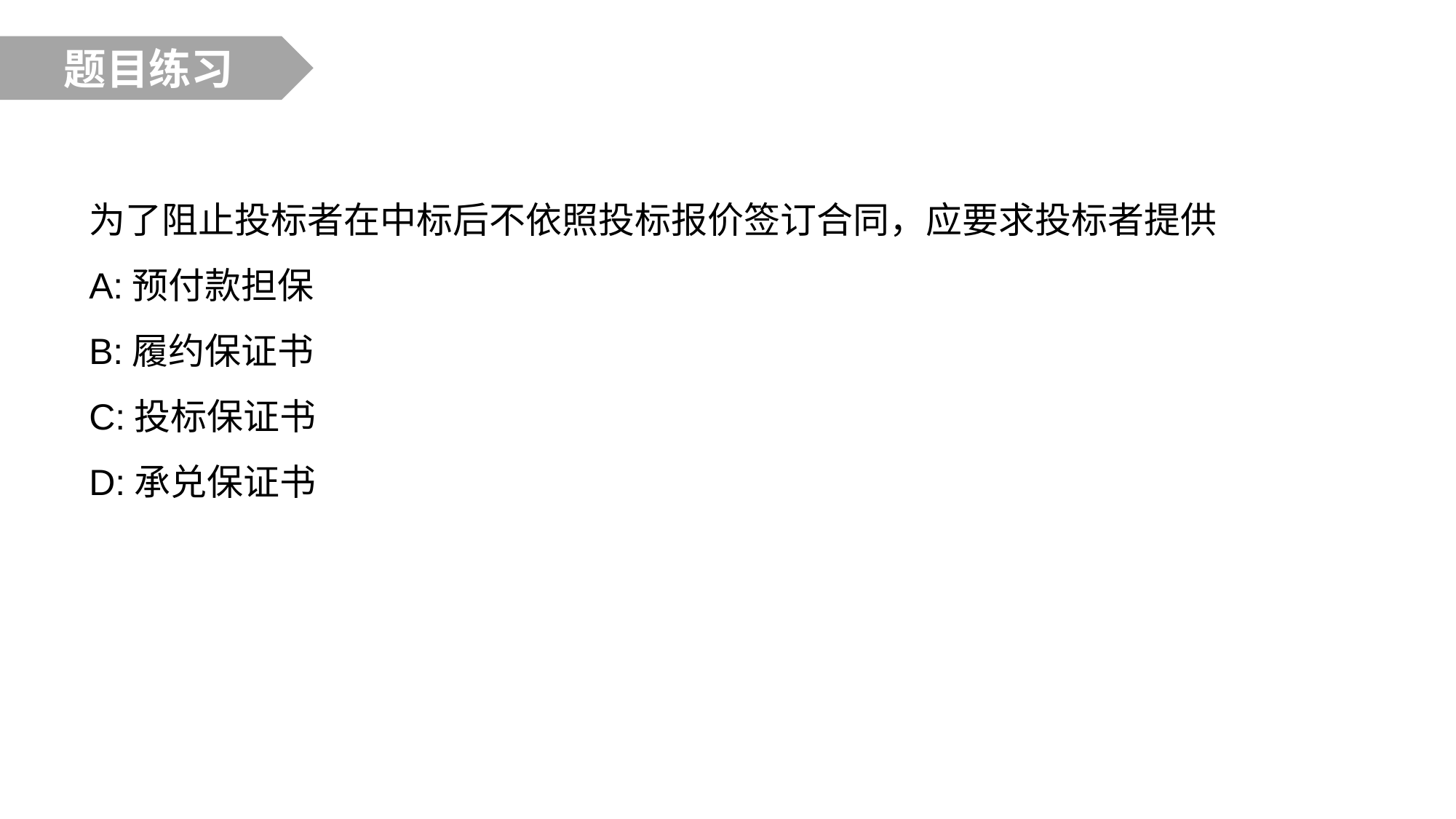

题目练习
为了阻止投标者在中标后不依照投标报价签订合同，应要求投标者提供
A:预付款担保
B:履约保证书
C:投标保证书
D:承兑保证书